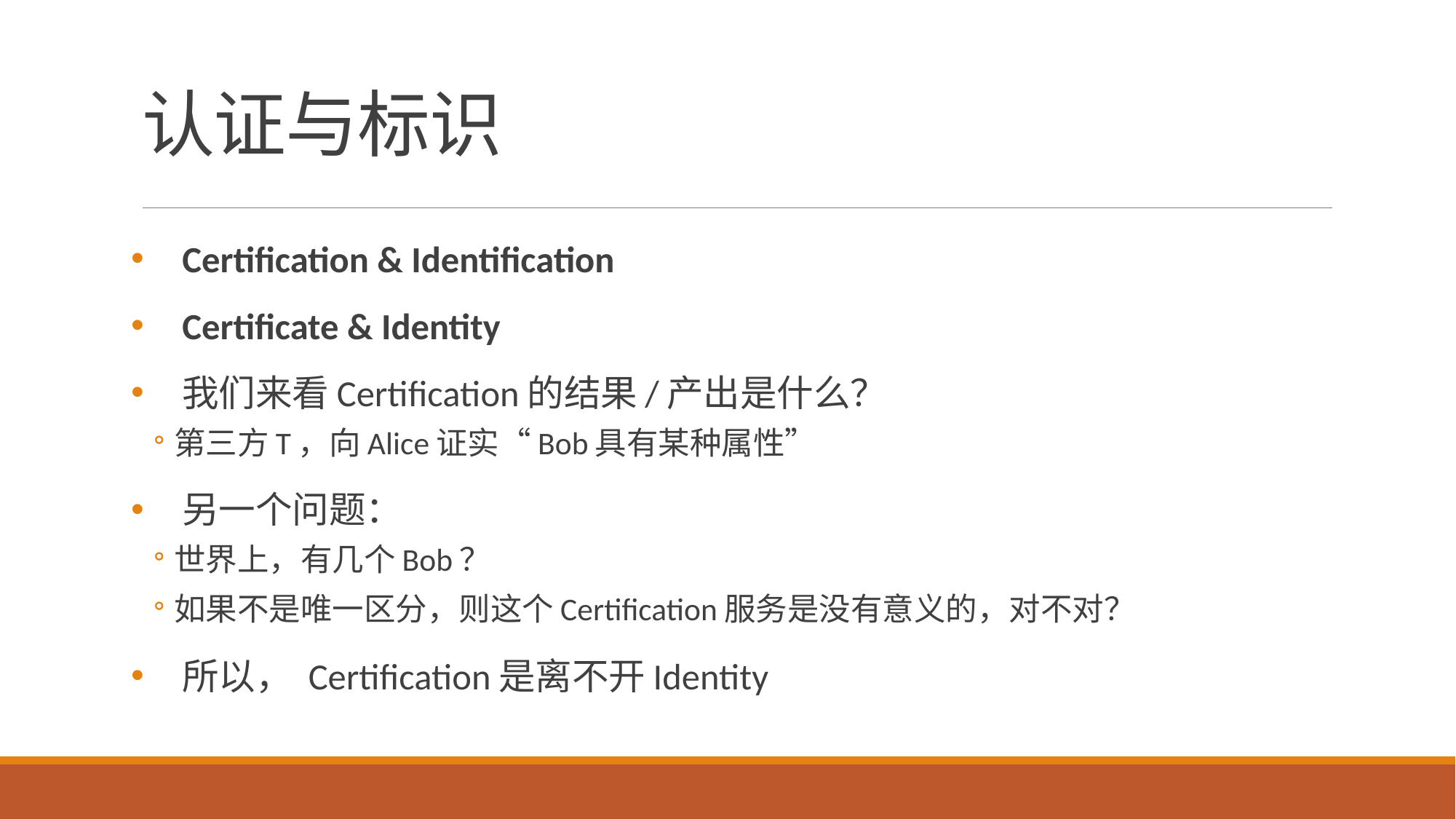

# 认证与标识
Certification & Identification
Certificate & Identity
我们来看Certification的结果/产出是什么？
第三方T，向Alice证实“Bob具有某种属性”
另一个问题：
世界上，有几个Bob？
如果不是唯一区分，则这个Certification服务是没有意义的，对不对？
所以， Certification是离不开Identity